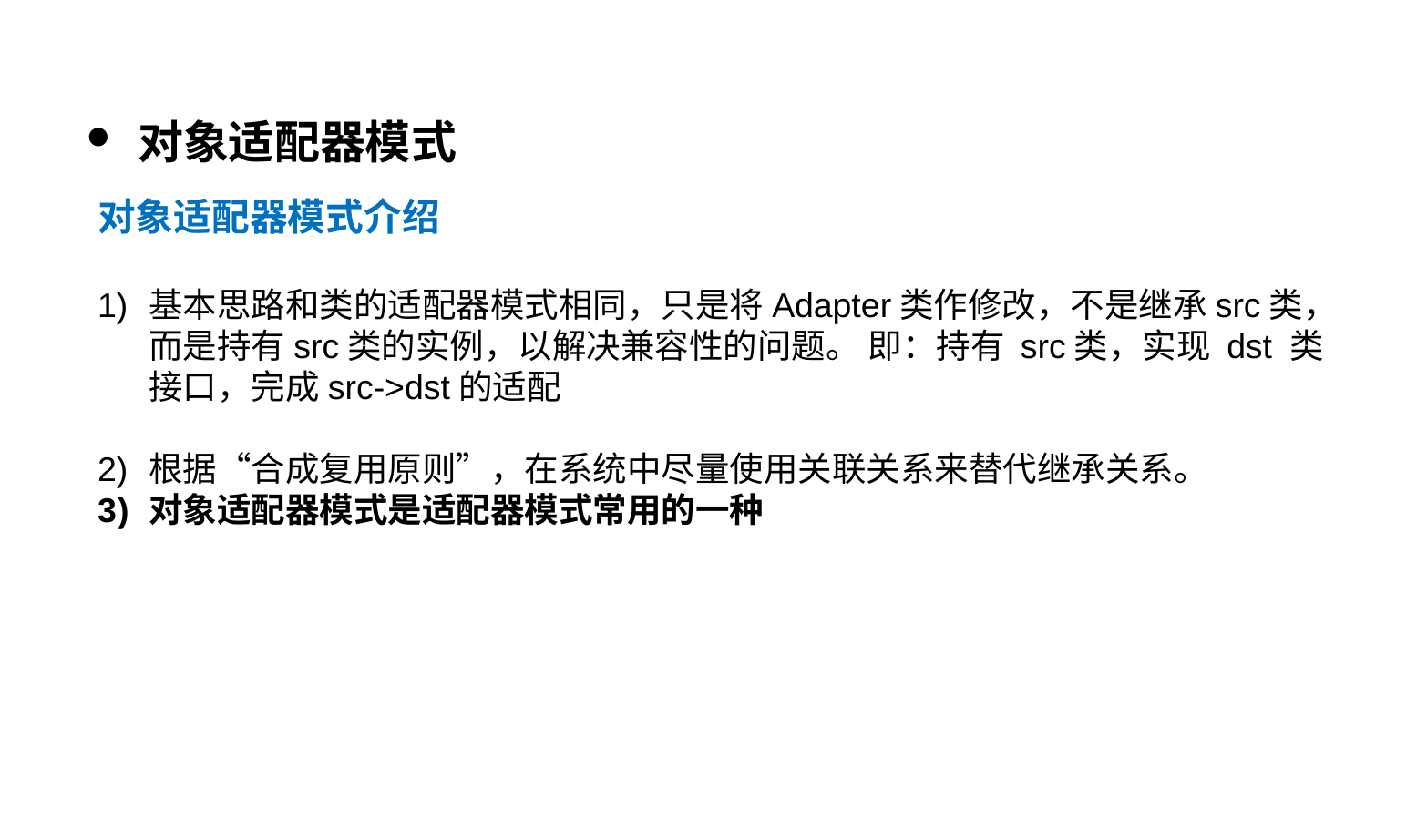

对象适配器模式

对象适配器模式介绍

基本思路和类的适配器模式相同，只是将Adapter类作修改，不是继承src类，而是持有src类的实例，以解决兼容性的问题。 即：持有 src类，实现 dst 类接口，完成src->dst的适配

根据“合成复用原则”，在系统中尽量使用关联关系来替代继承关系。
对象适配器模式是适配器模式常用的一种